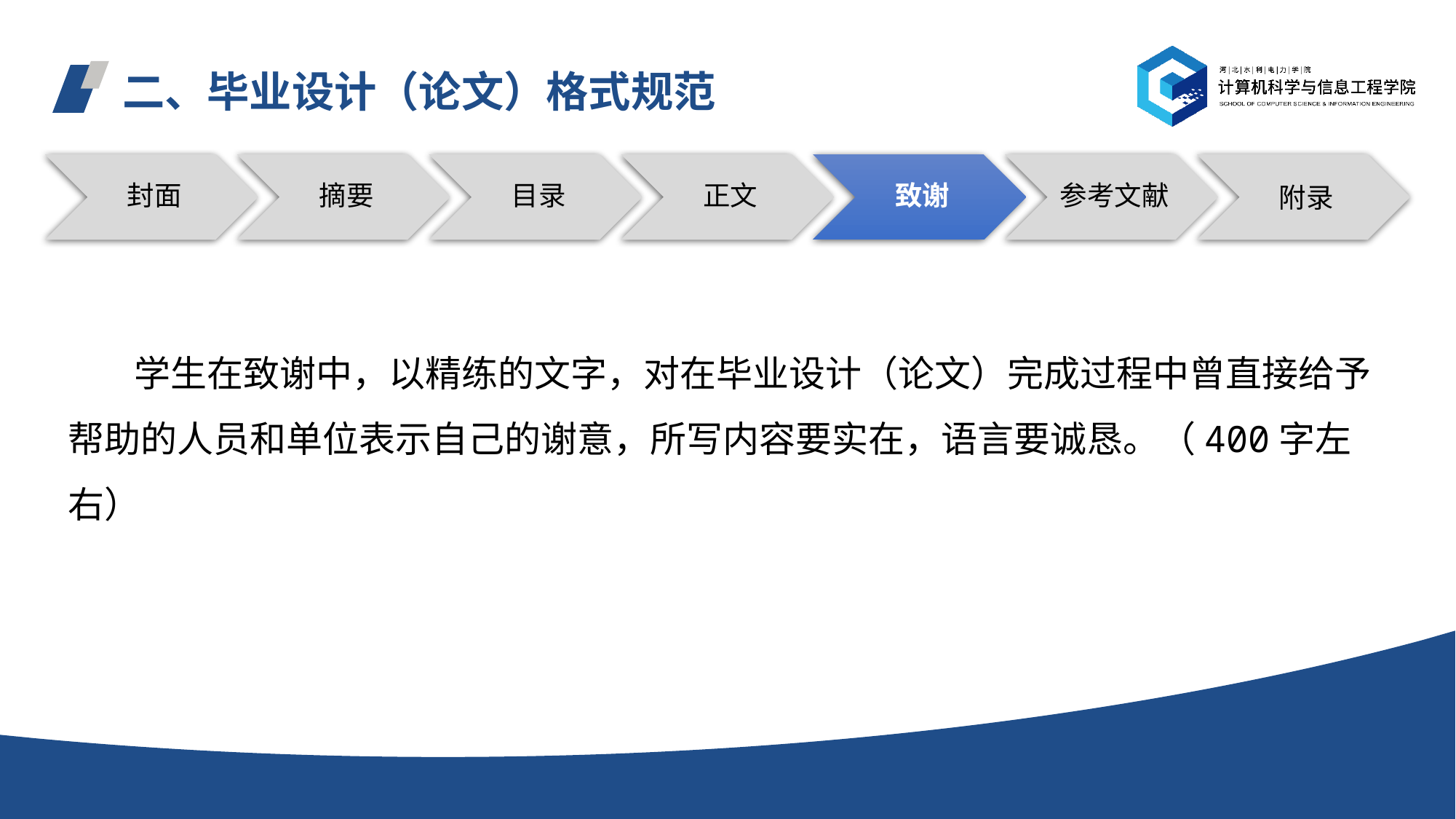

# 二、毕业设计（论文）格式规范
封面
摘要
目录
正文
致谢
参考文献
附录
       学生在致谢中，以精练的文字，对在毕业设计（论文）完成过程中曾直接给予帮助的人员和单位表示自己的谢意，所写内容要实在，语言要诚恳。（400字左右）